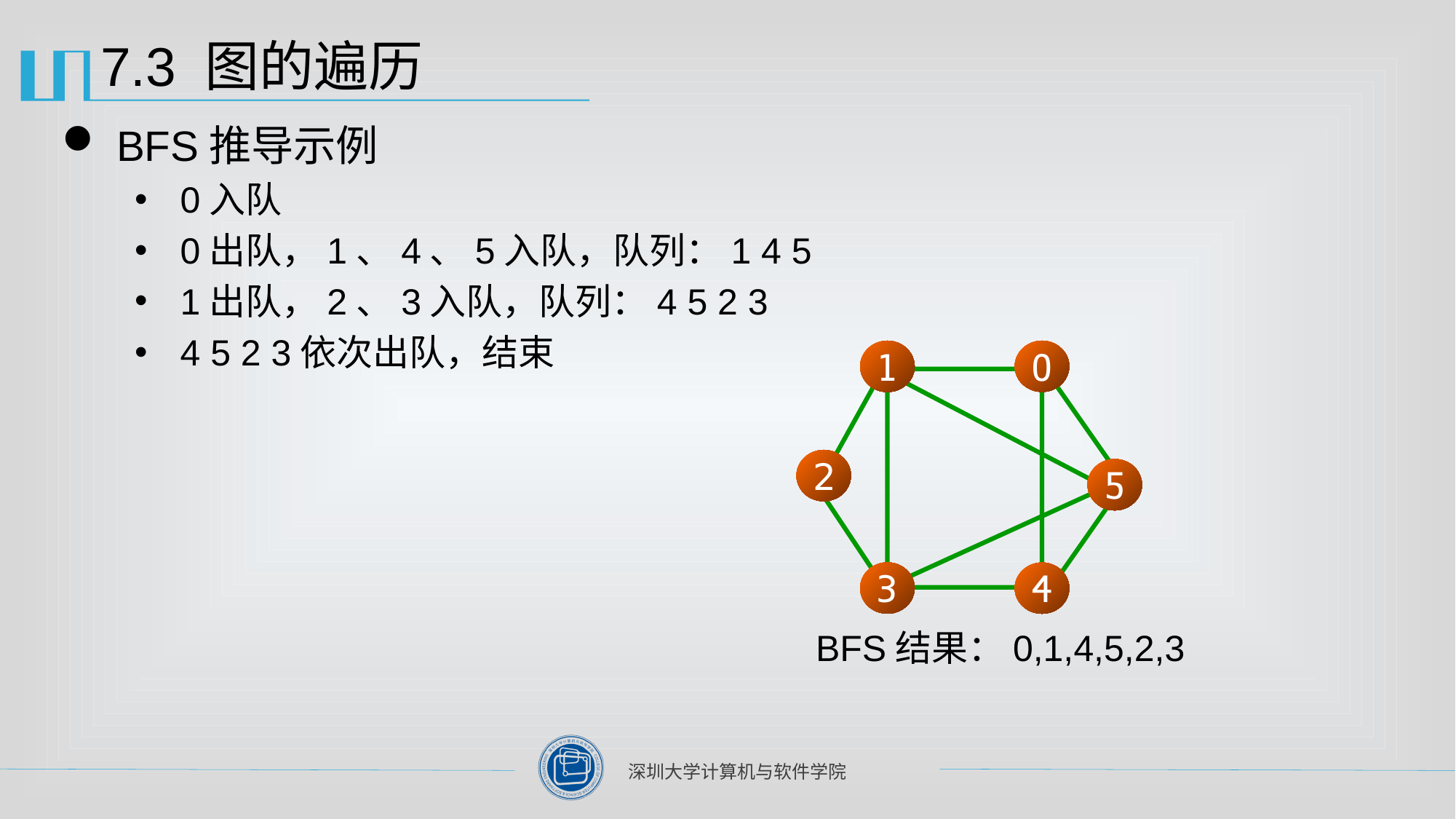

# 7.3 图的遍历
BFS推导示例
0入队
0出队，1、4、5入队，队列：1 4 5
1出队，2、3入队，队列：4 5 2 3
4 5 2 3依次出队，结束

1
0
2
5
3
4

BFS结果：0,1,4,5,2,3
62